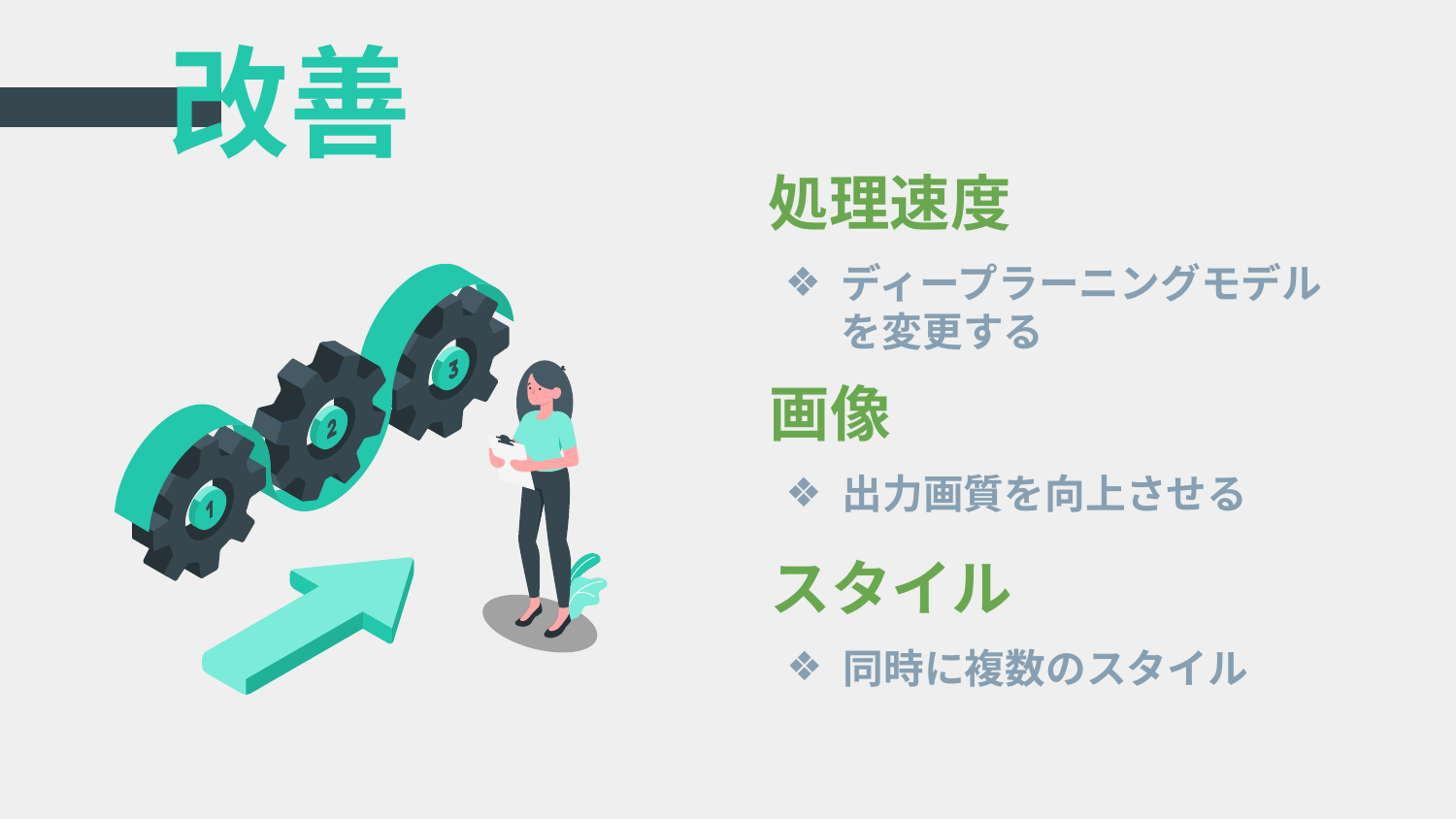

# 改善
処理速度
ディープラーニングモデルを変更する

画像

出力画質を向上させる

スタイル

同時に複数のスタイル